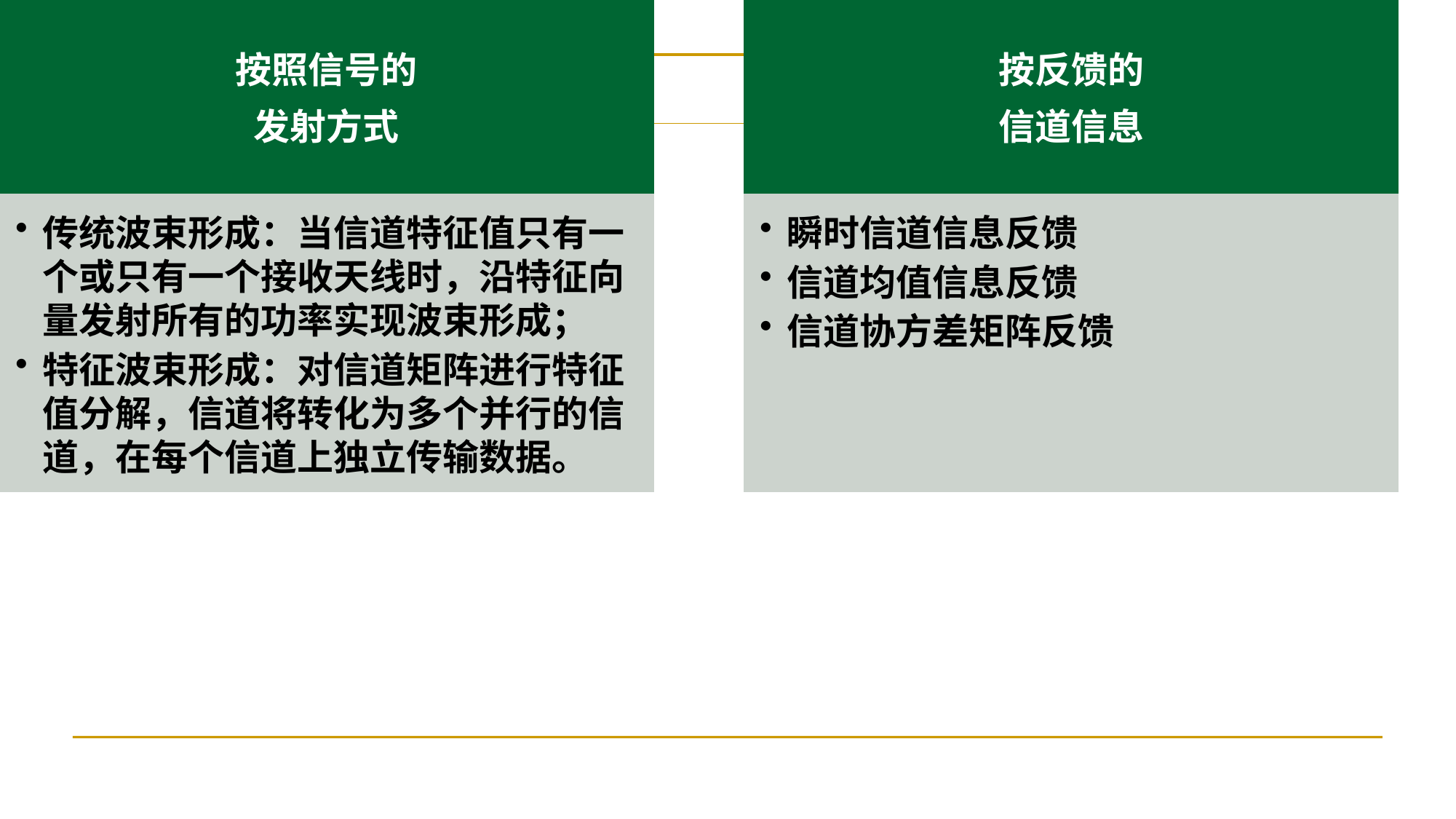

二、MIMO
波束成形的分类
按照信号的
发射方式
传统波束形成：当信道特征值只有一个或只有一个接收天线时，沿特征向量发射所有的功率实现波束形成；
特征波束形成：对信道矩阵进行特征值分解，信道将转化为多个并行的信道，在每个信道上独立传输数据。
按反馈的
信道信息
瞬时信道信息反馈
信道均值信息反馈
信道协方差矩阵反馈